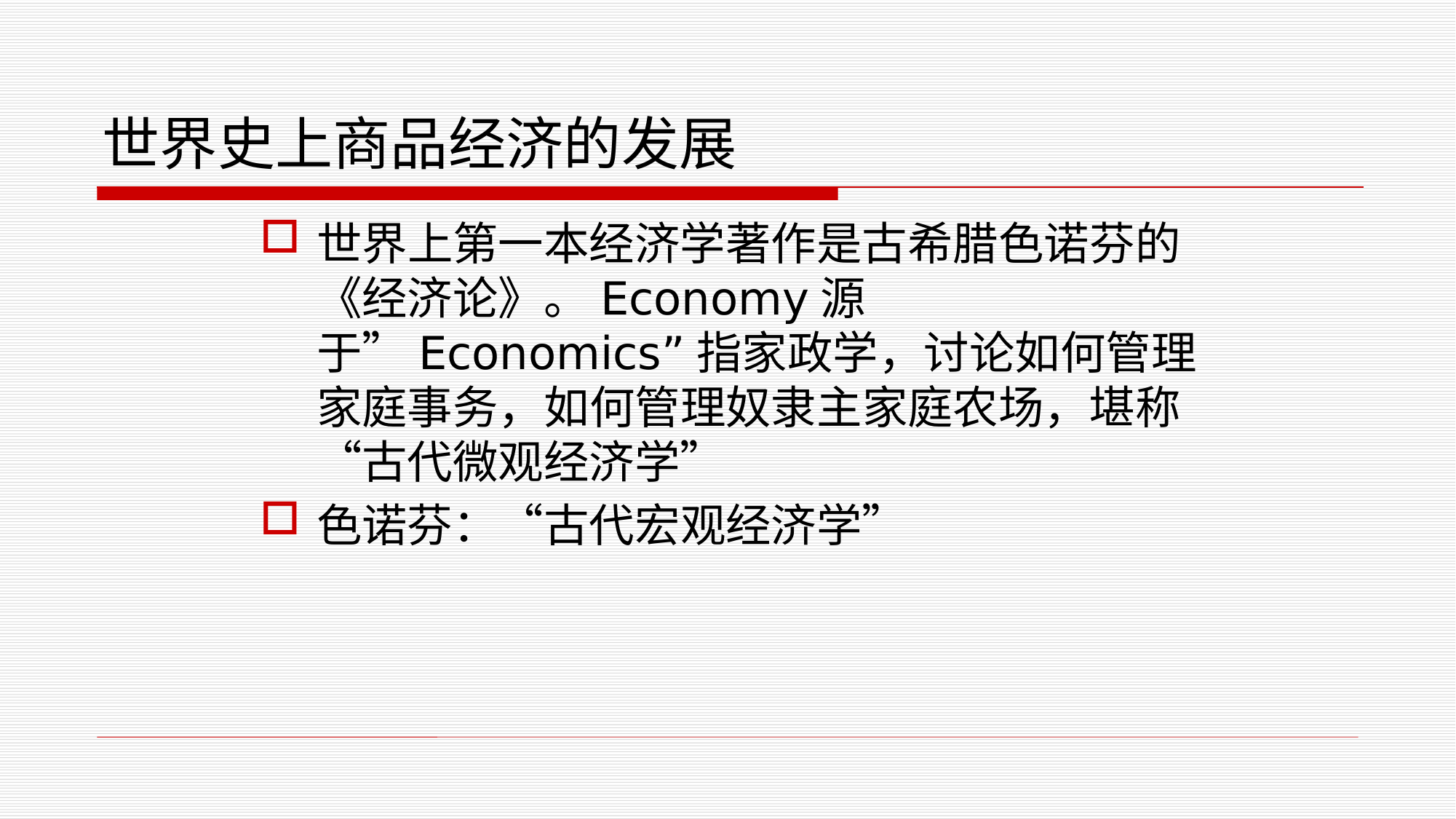

# 世界史上商品经济的发展
世界上第一本经济学著作是古希腊色诺芬的《经济论》。Economy源于”Economics”指家政学，讨论如何管理家庭事务，如何管理奴隶主家庭农场，堪称“古代微观经济学”
色诺芬：“古代宏观经济学”